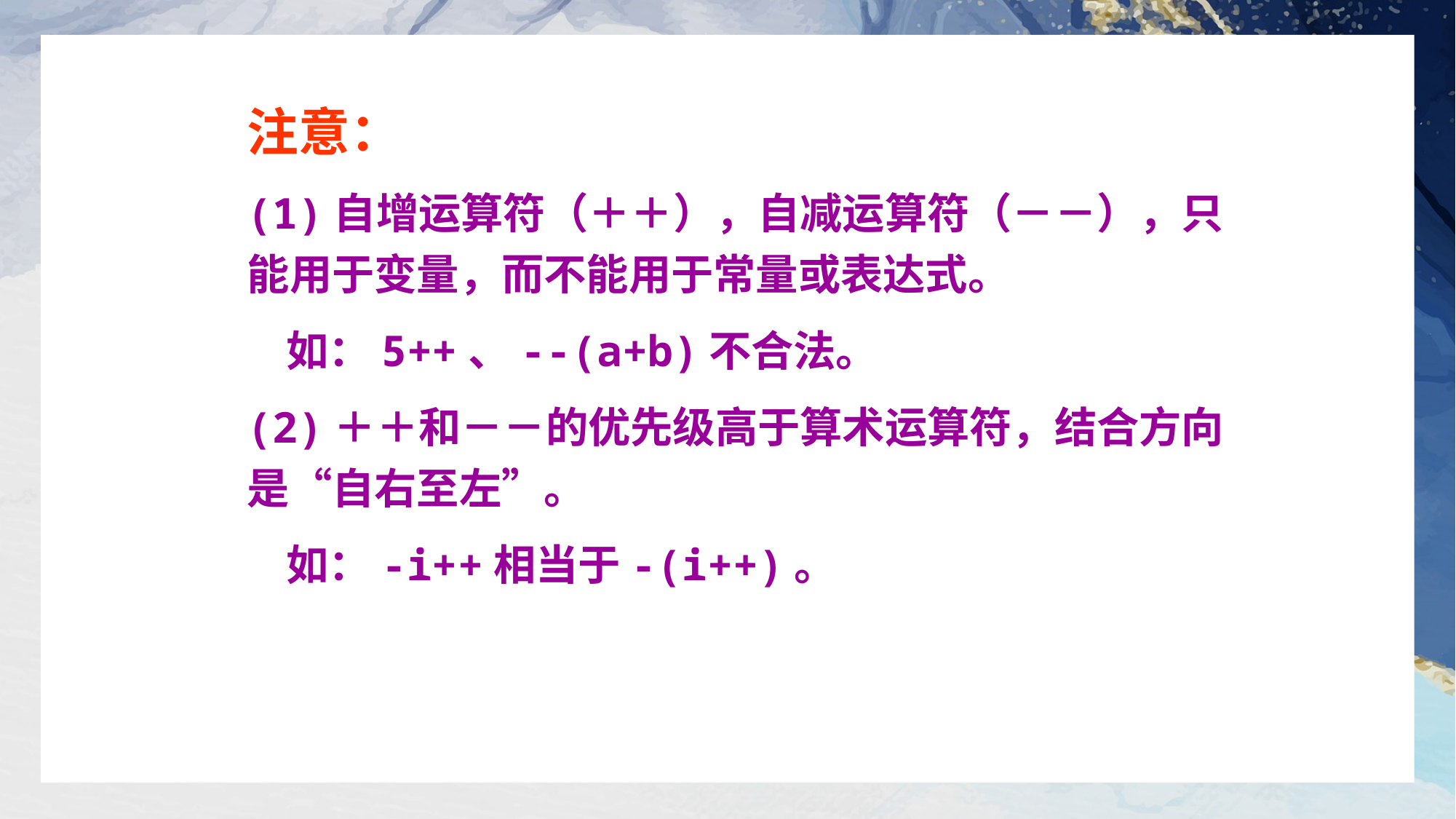

注意：
(1)自增运算符（＋＋），自减运算符（－－），只能用于变量，而不能用于常量或表达式。
   如：5++、--(a+b)不合法。
(2)＋＋和－－的优先级高于算术运算符，结合方向是“自右至左”。
   如：-i++相当于-(i++)。